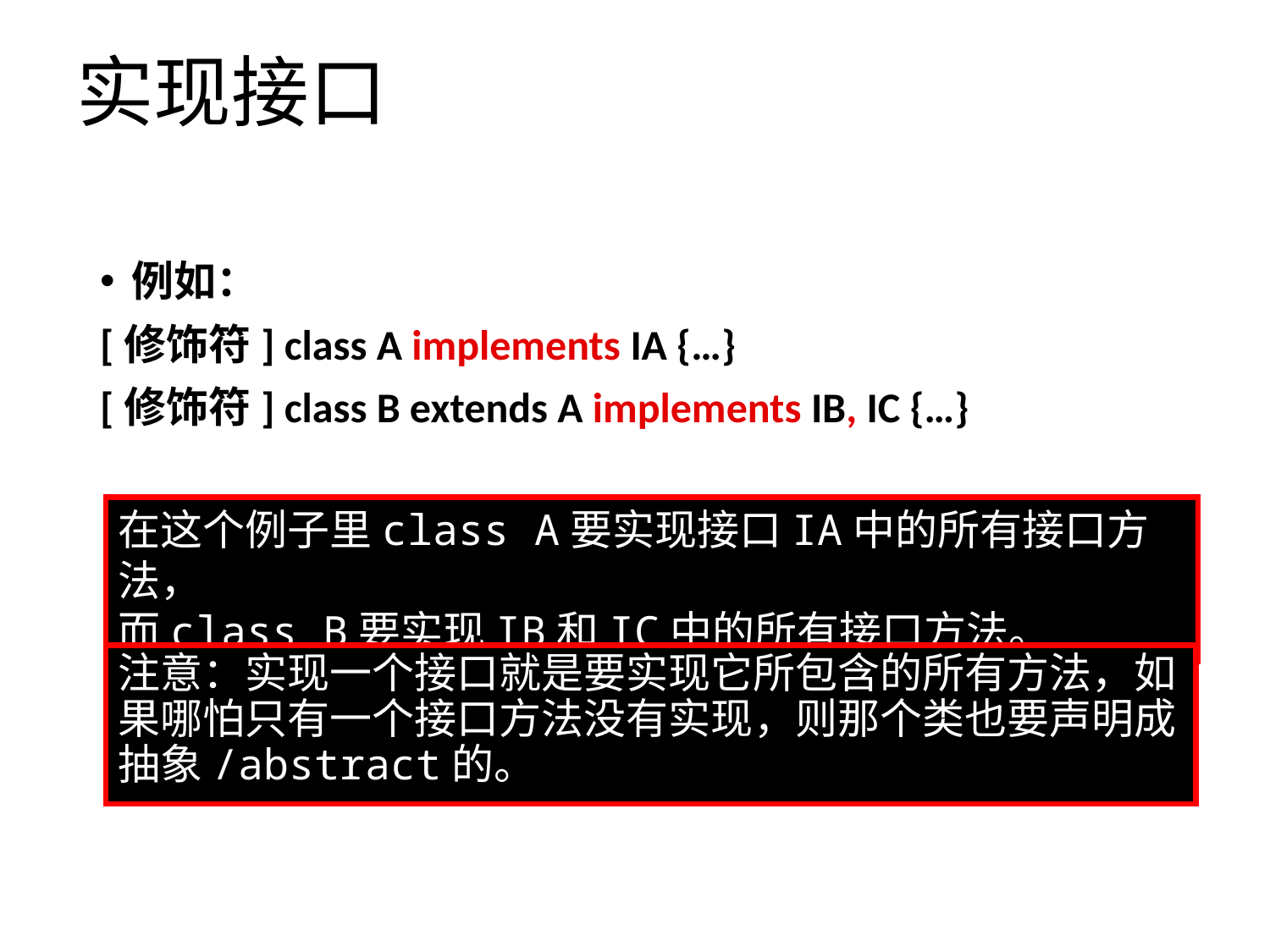

# 实现接口
例如：
[修饰符] class A implements IA {…}
[修饰符] class B extends A implements IB, IC {…}

在这个例子里class A要实现接口IA中的所有接口方法，
而class B要实现IB和IC中的所有接口方法。
注意：实现一个接口就是要实现它所包含的所有方法，如果哪怕只有一个接口方法没有实现，则那个类也要声明成抽象/abstract的。